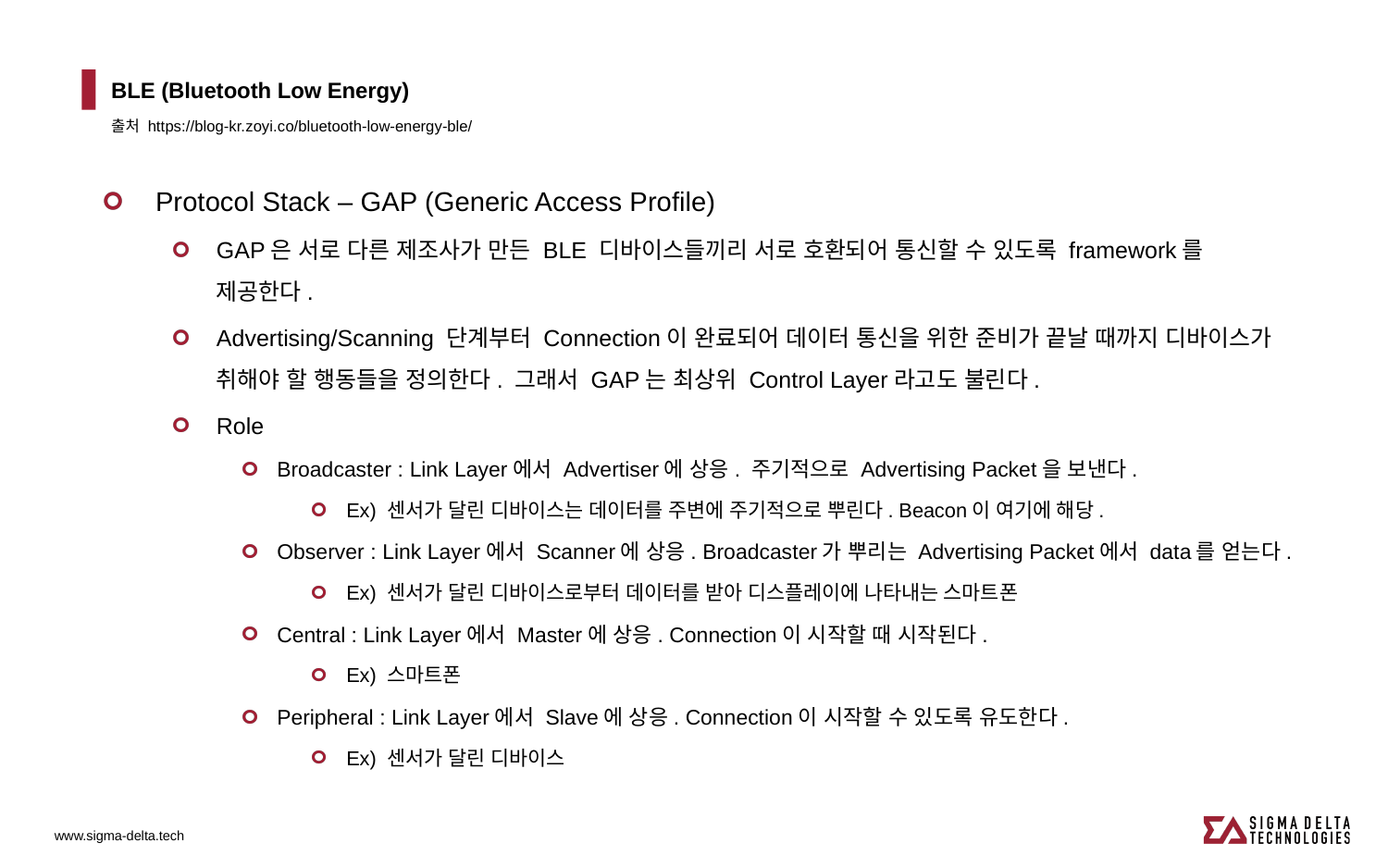

# BLE (Bluetooth Low Energy)
출처 https://blog-kr.zoyi.co/bluetooth-low-energy-ble/
Protocol Stack – GAP (Generic Access Profile)
GAP은 서로 다른 제조사가 만든 BLE 디바이스들끼리 서로 호환되어 통신할 수 있도록 framework를 제공한다.
Advertising/Scanning 단계부터 Connection이 완료되어 데이터 통신을 위한 준비가 끝날 때까지 디바이스가 취해야 할 행동들을 정의한다. 그래서 GAP는 최상위 Control Layer라고도 불린다.
Role
Broadcaster : Link Layer에서 Advertiser에 상응. 주기적으로 Advertising Packet을 보낸다.
Ex) 센서가 달린 디바이스는 데이터를 주변에 주기적으로 뿌린다. Beacon이 여기에 해당.
Observer : Link Layer에서 Scanner에 상응. Broadcaster가 뿌리는 Advertising Packet에서 data를 얻는다.
Ex) 센서가 달린 디바이스로부터 데이터를 받아 디스플레이에 나타내는 스마트폰
Central : Link Layer에서 Master에 상응. Connection이 시작할 때 시작된다.
Ex) 스마트폰
Peripheral : Link Layer에서 Slave에 상응. Connection이 시작할 수 있도록 유도한다.
Ex) 센서가 달린 디바이스